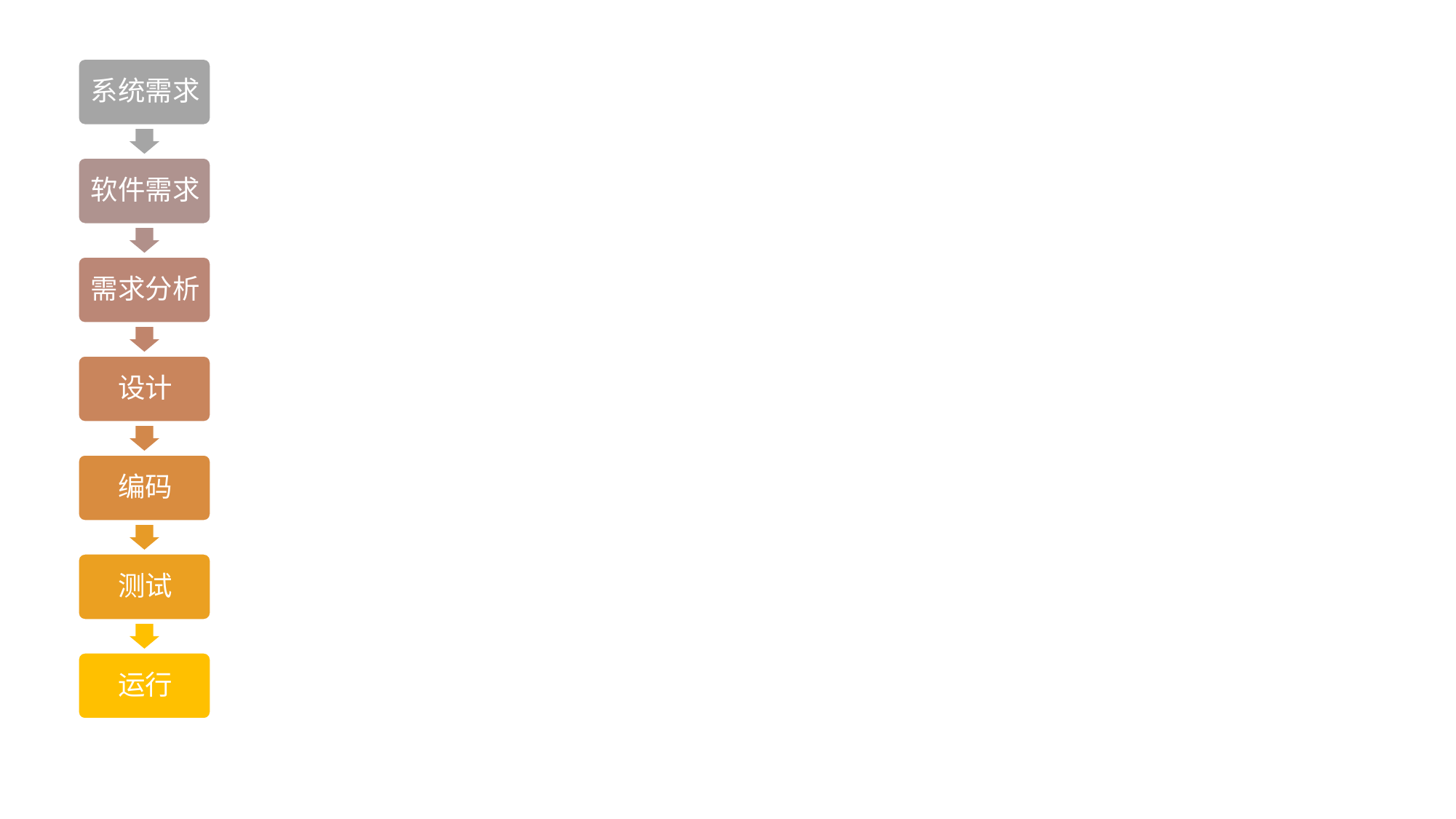

系统需求

软件需求

需求分析

设计

编码

测试

运行